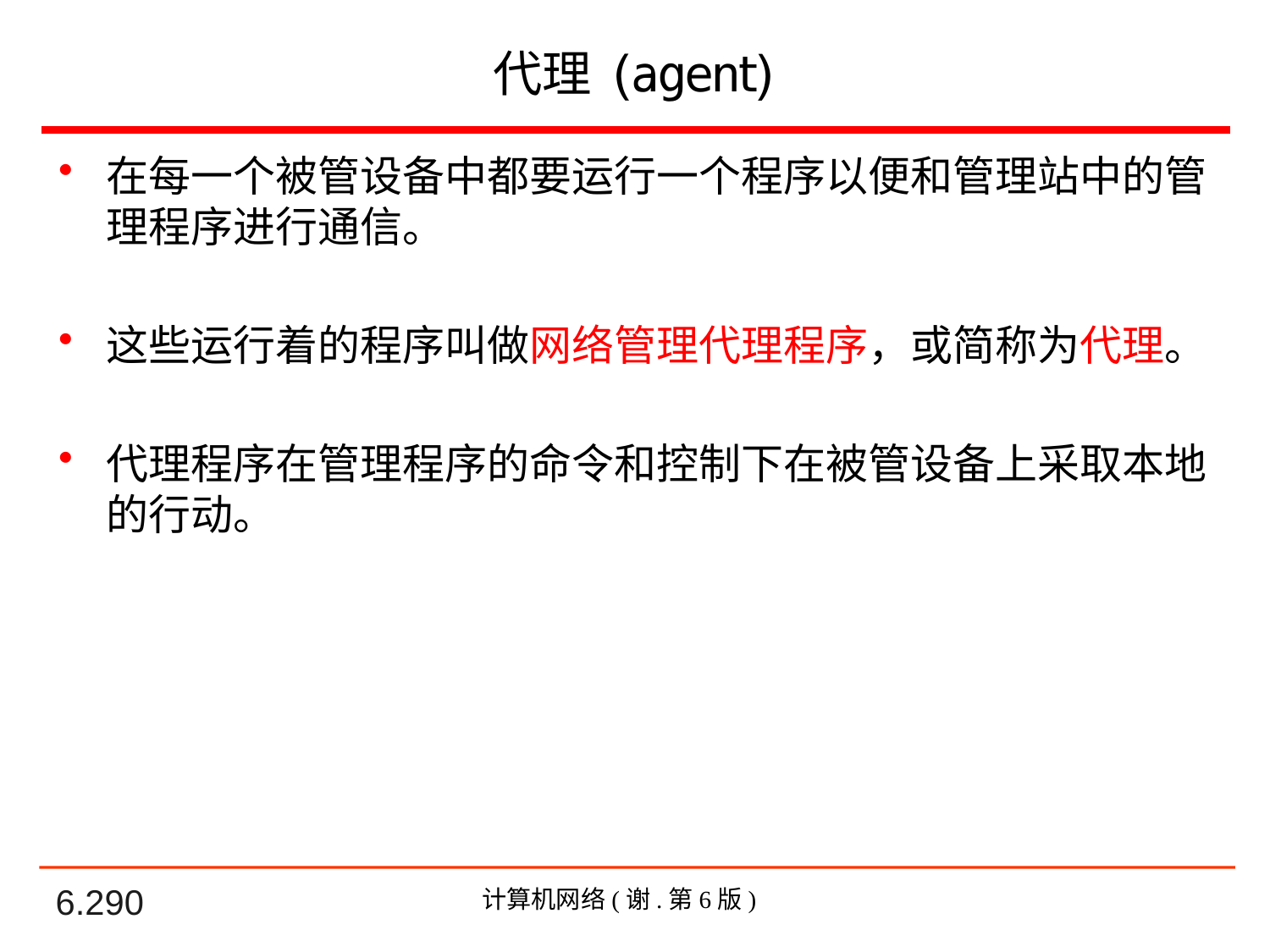

# 代理 (agent)
在每一个被管设备中都要运行一个程序以便和管理站中的管理程序进行通信。

这些运行着的程序叫做网络管理代理程序，或简称为代理。

代理程序在管理程序的命令和控制下在被管设备上采取本地的行动。